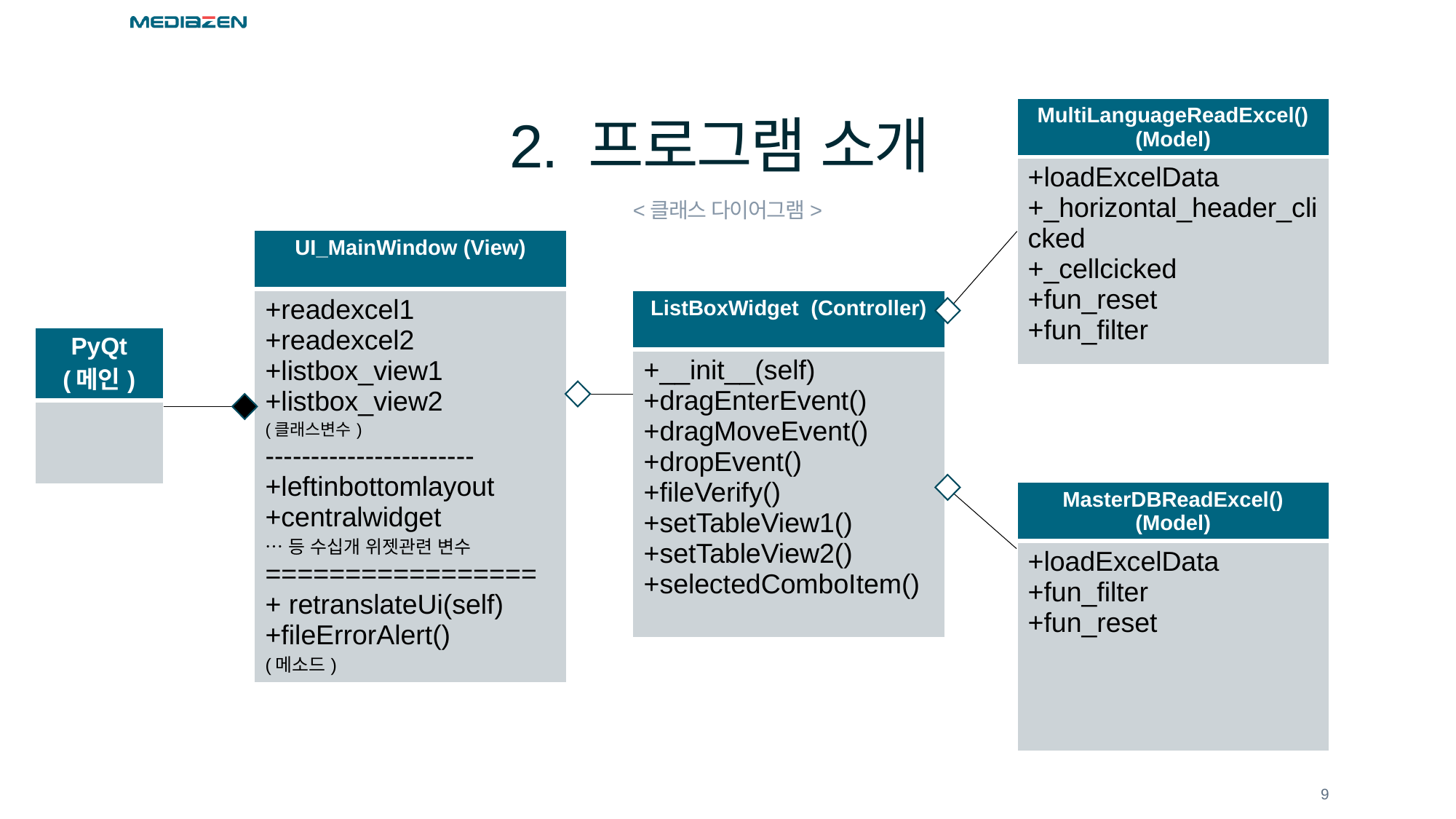

# 2. 프로그램 소개
| MultiLanguageReadExcel() (Model) |
| --- |
| +loadExcelData +\_horizontal\_header\_clicked +\_cellcicked +fun\_reset +fun\_filter |
<클래스 다이어그램>
| UI\_MainWindow (View) |
| --- |
| +readexcel1 +readexcel2 +listbox\_view1 +listbox\_view2 (클래스변수) ----------------------- +leftinbottomlayout +centralwidget …등 수십개 위젯관련 변수 ================= + retranslateUi(self) +fileErrorAlert() (메소드) |
| ListBoxWidget (Controller) |
| --- |
| +\_\_init\_\_(self) +dragEnterEvent() +dragMoveEvent() +dropEvent() +fileVerify() +setTableView1() +setTableView2() +selectedComboItem() |

| PyQt (메인) |
| --- |
|  |

| MasterDBReadExcel() (Model) |
| --- |
| +loadExcelData +fun\_filter +fun\_reset |
9